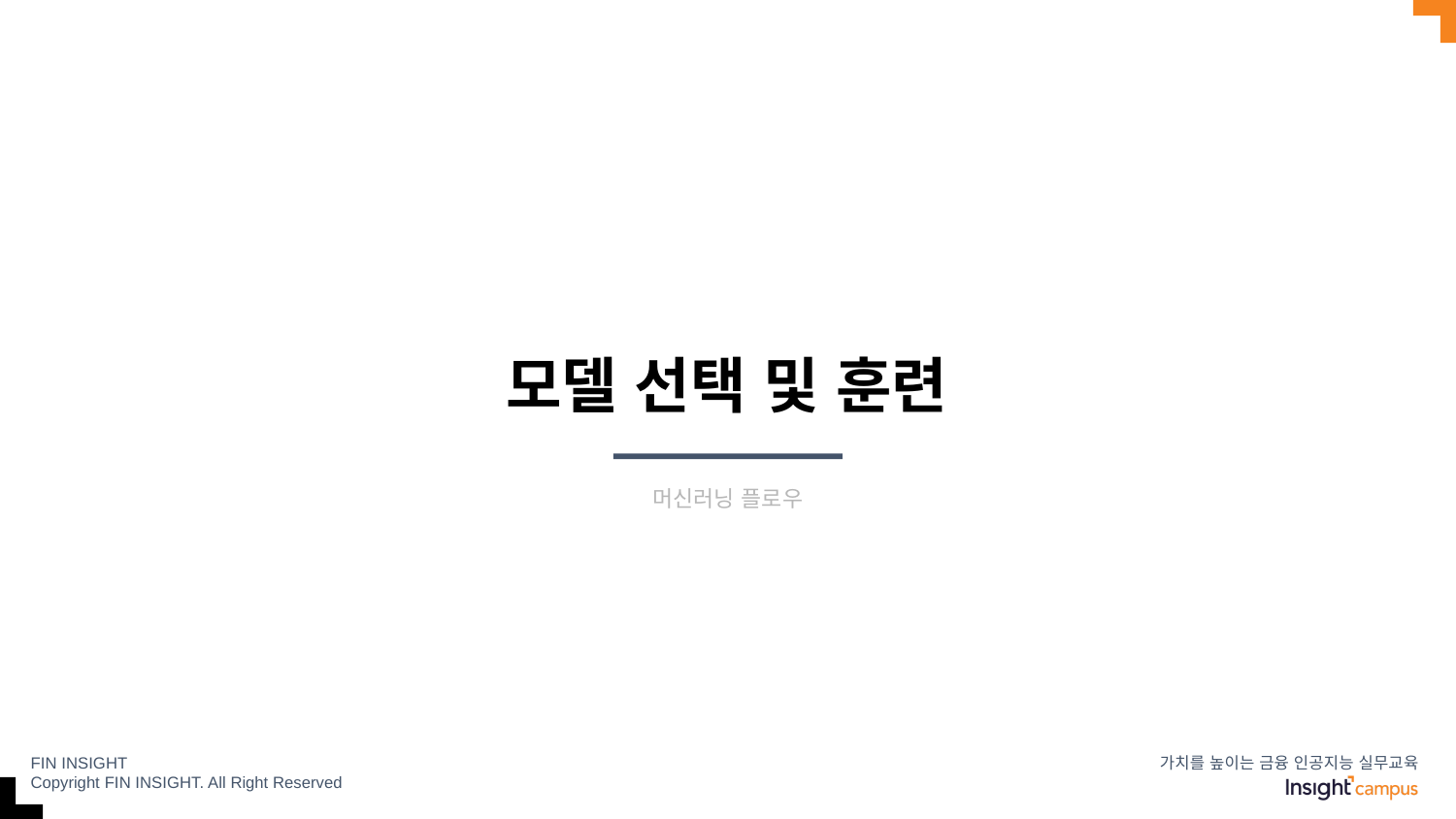

# 모델 선택 및 훈련
머신러닝 플로우